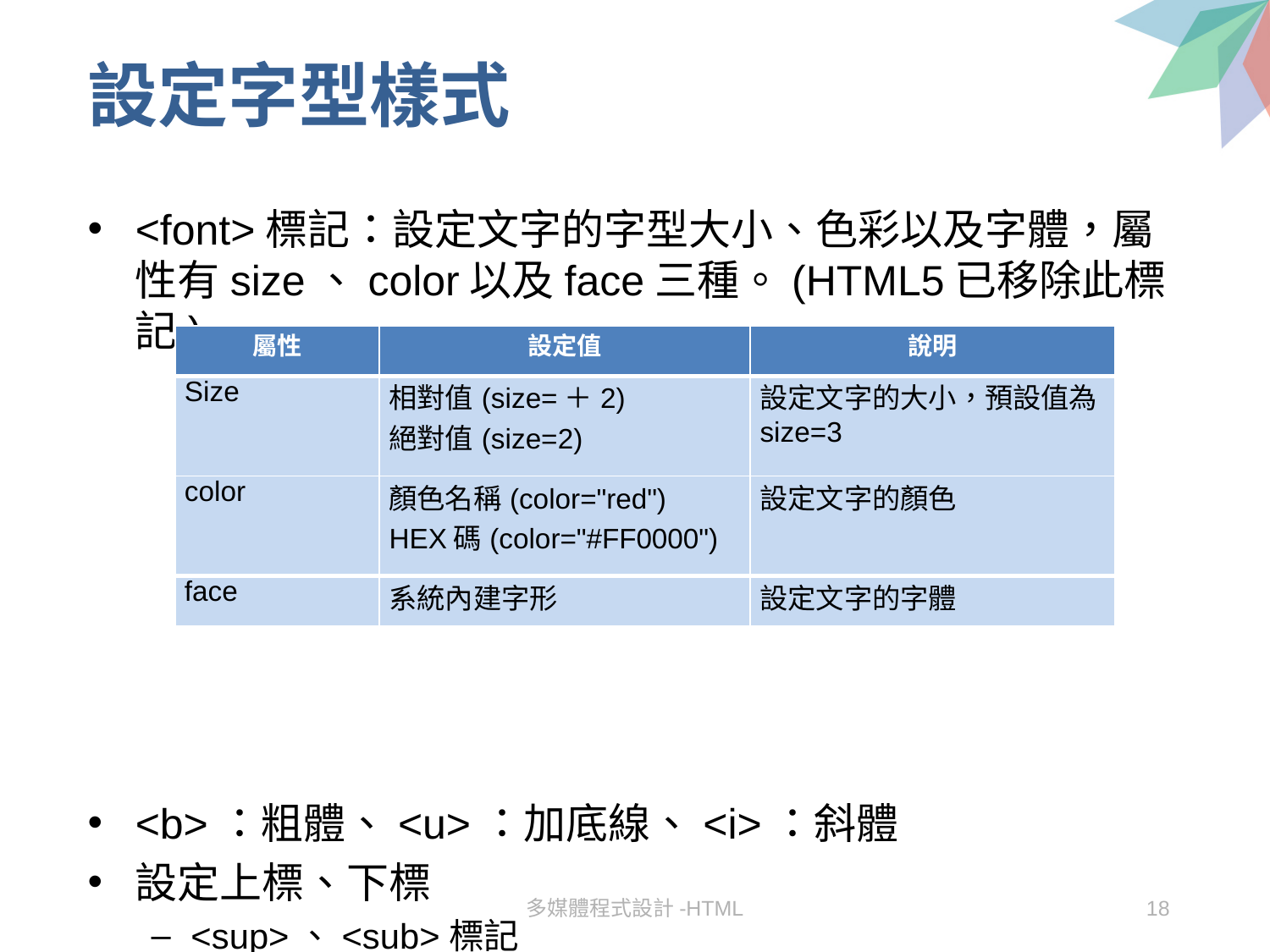

# 設定字型樣式
<font>標記：設定文字的字型大小、色彩以及字體，屬性有size、color以及face三種。(HTML5已移除此標記)

<b>：粗體、<u>：加底線、<i>：斜體
設定上標、下標
<sup>、<sub>標記

| 屬性 | 設定值 | 說明 |
| --- | --- | --- |
| Size | 相對值(size=＋2) 絕對值(size=2) | 設定文字的大小，預設值為size=3 |
| color | 顏色名稱(color="red") HEX碼(color="#FF0000") | 設定文字的顏色 |
| face | 系統內建字形 | 設定文字的字體 |
多媒體程式設計-HTML
18